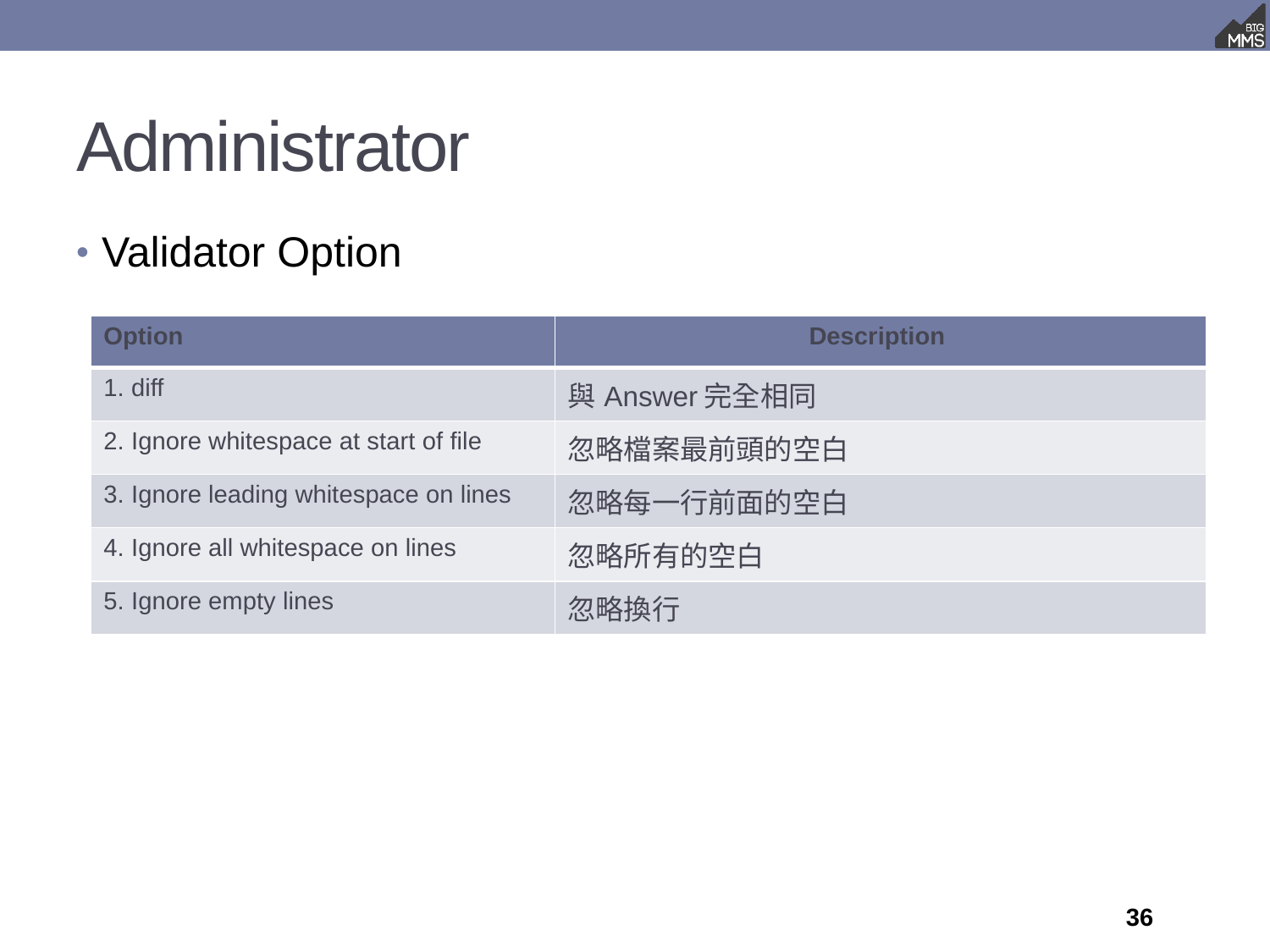

# Administrator
Validator Option
| Option | Description |
| --- | --- |
| 1. diff | 與Answer完全相同 |
| 2. Ignore whitespace at start of file | 忽略檔案最前頭的空白 |
| 3. Ignore leading whitespace on lines | 忽略每一行前面的空白 |
| 4. Ignore all whitespace on lines | 忽略所有的空白 |
| 5. Ignore empty lines | 忽略換行 |
36